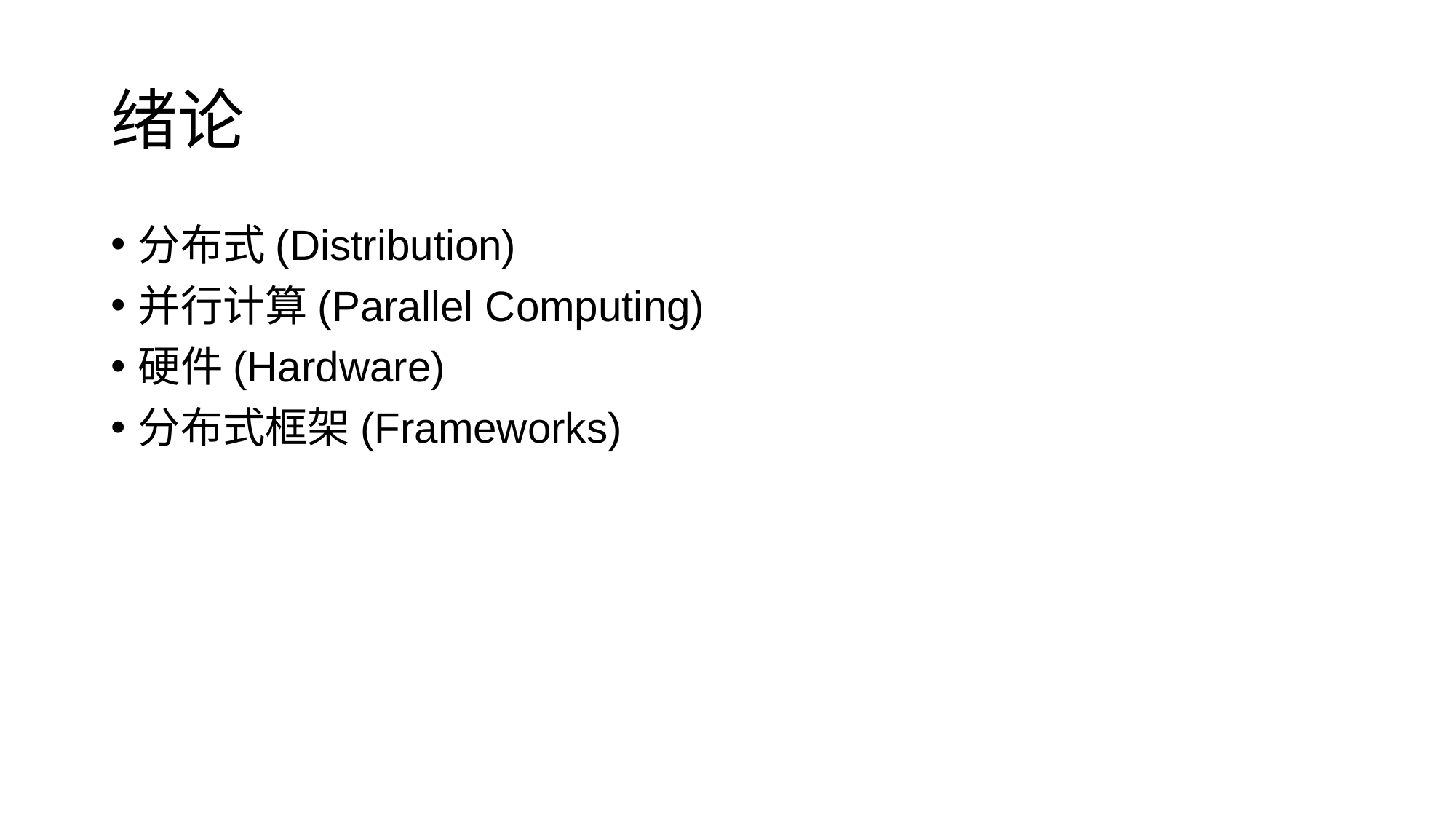

# 绪论
分布式(Distribution)
并行计算(Parallel Computing)
硬件(Hardware)
分布式框架(Frameworks)